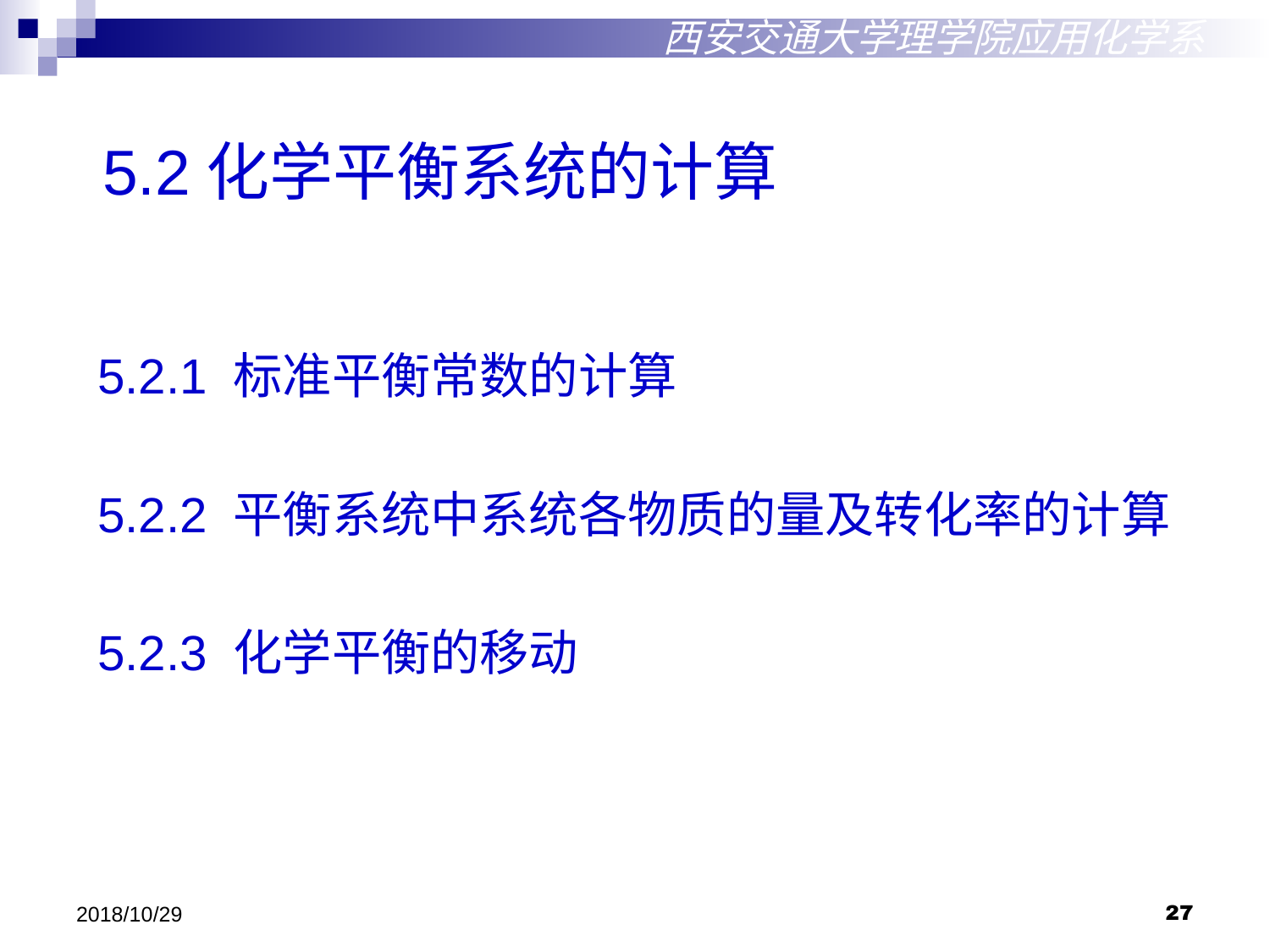

西安交通大学理学院应用化学系
5.2化学平衡系统的计算
5.2.1 标准平衡常数的计算

5.2.2 平衡系统中系统各物质的量及转化率的计算

5.2.3 化学平衡的移动

2018/10/29
27